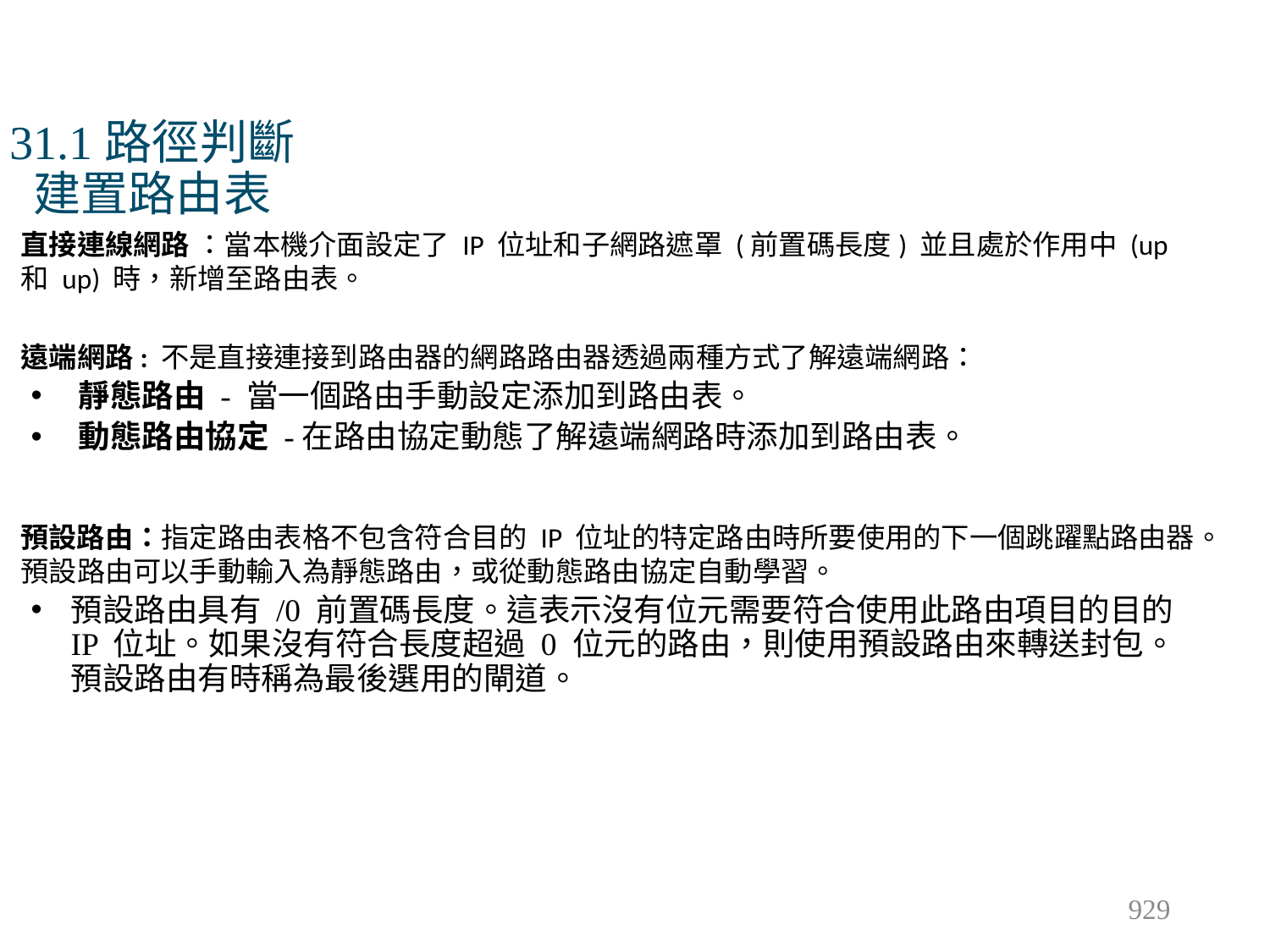

# 31.1路徑判斷 建置路由表
直接連線網路 ：當本機介面設定了 IP 位址和子網路遮罩 (前置碼長度) 並且處於作用中 (up 和 up) 時，新增至路由表。

遠端網路: 不是直接連接到路由器的網路路由器透過兩種方式了解遠端網路：
靜態路由 - 當一個路由手動設定添加到路由表。
動態路由協定 -在路由協定動態了解遠端網路時添加到路由表。

預設路由：指定路由表格不包含符合目的 IP 位址的特定路由時所要使用的下一個跳躍點路由器。預設路由可以手動輸入為靜態路由，或從動態路由協定自動學習。
預設路由具有 /0 前置碼長度。這表示沒有位元需要符合使用此路由項目的目的 IP 位址。如果沒有符合長度超過 0 位元的路由，則使用預設路由來轉送封包。預設路由有時稱為最後選用的閘道。

929